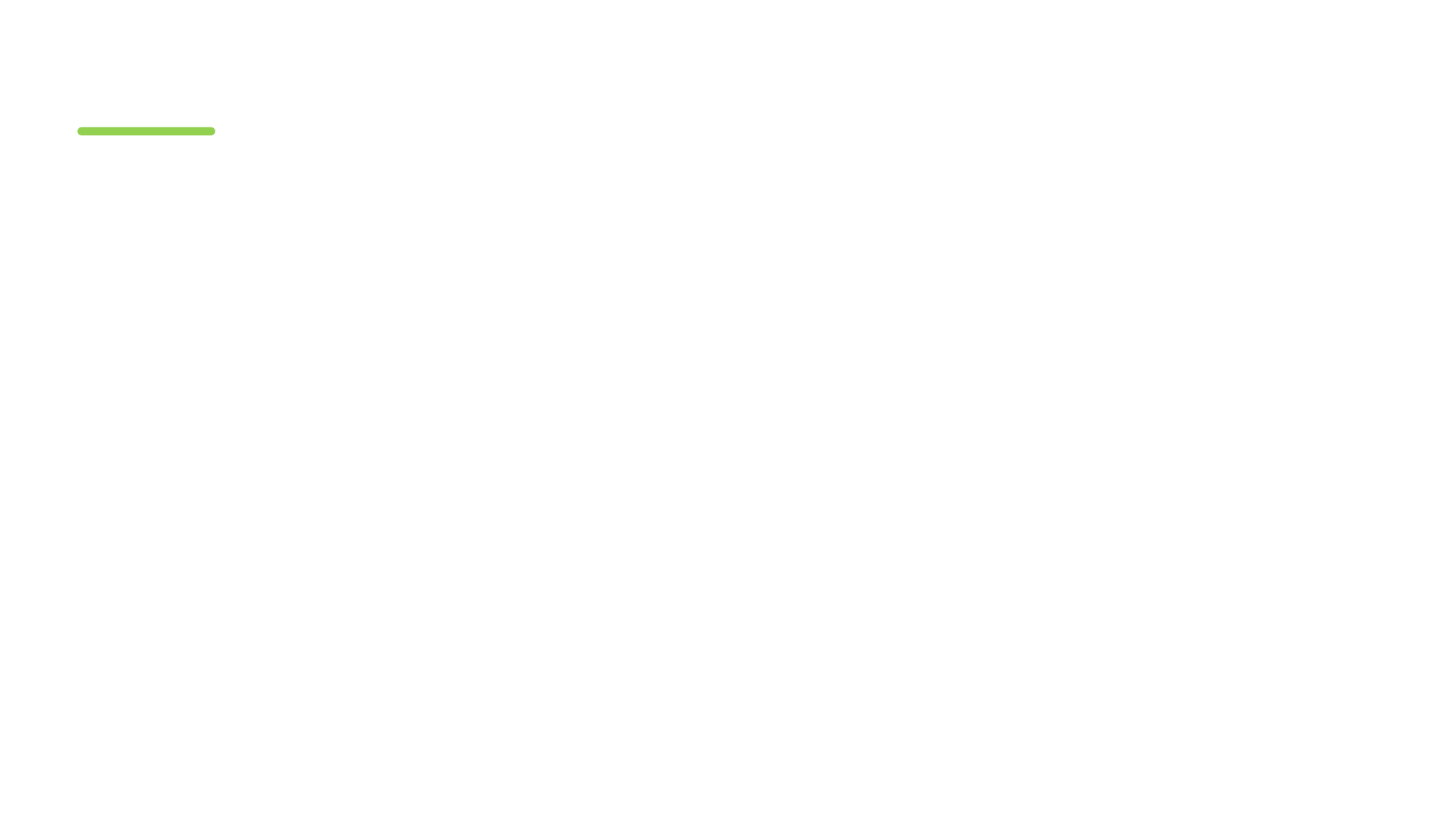

#
路径4： 1-2-3-4-5-8-9-2-10-12-13
测试数据：value = [-1，-2，-3，-4，-999]
预期结果：Average = -999，total.input = 4，total.valid = 0
路径5： 1-2-3-4-5-6-8-9-2-10-12-13
测试数据：value = [ 120，110，101，-999，0]
预期结果：Average = -999，total.input = 3，total.valid = 0
路径6： 1-2-3-4-5-6-7-8-9-2-10-11-13
测试数据：value = [ 95，90，70，65，-999]
预期结果：Average = 80，total.input = 4，total.valid = 4
25